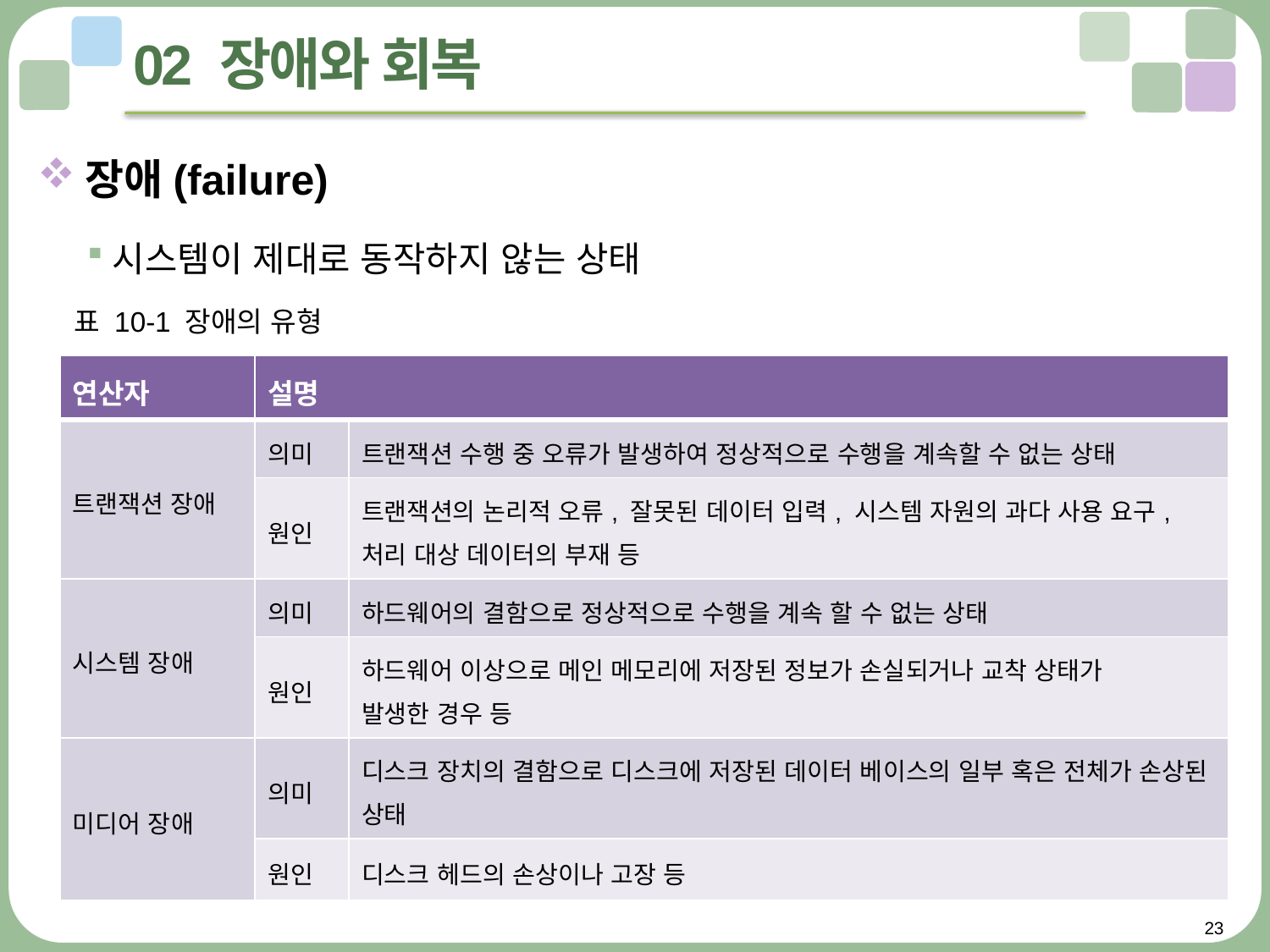

# 02 장애와 회복
장애(failure)
시스템이 제대로 동작하지 않는 상태
표 10-1 장애의 유형
| 연산자 | 설명 |  |
| --- | --- | --- |
| 트랜잭션 장애 | 의미 | 트랜잭션 수행 중 오류가 발생하여 정상적으로 수행을 계속할 수 없는 상태 |
|  | 원인 | 트랜잭션의 논리적 오류, 잘못된 데이터 입력, 시스템 자원의 과다 사용 요구, 처리 대상 데이터의 부재 등 |
| 시스템 장애 | 의미 | 하드웨어의 결함으로 정상적으로 수행을 계속 할 수 없는 상태 |
|  | 원인 | 하드웨어 이상으로 메인 메모리에 저장된 정보가 손실되거나 교착 상태가 발생한 경우 등 |
| 미디어 장애 | 의미 | 디스크 장치의 결함으로 디스크에 저장된 데이터 베이스의 일부 혹은 전체가 손상된 상태 |
|  | 원인 | 디스크 헤드의 손상이나 고장 등 |